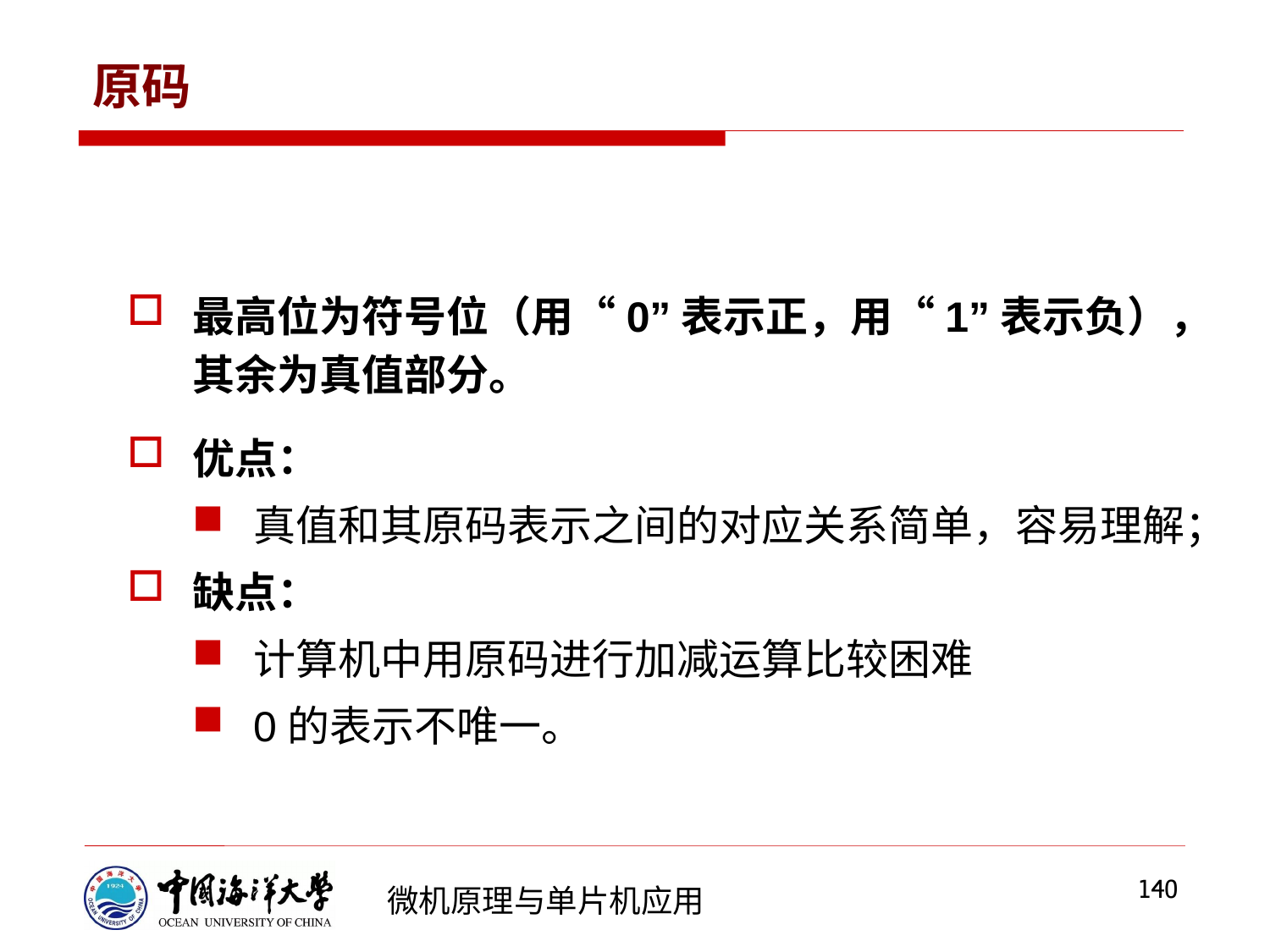

# 原码
最高位为符号位（用“0”表示正，用“1”表示负），其余为真值部分。
优点：
真值和其原码表示之间的对应关系简单，容易理解；
缺点：
计算机中用原码进行加减运算比较困难
0的表示不唯一。
140